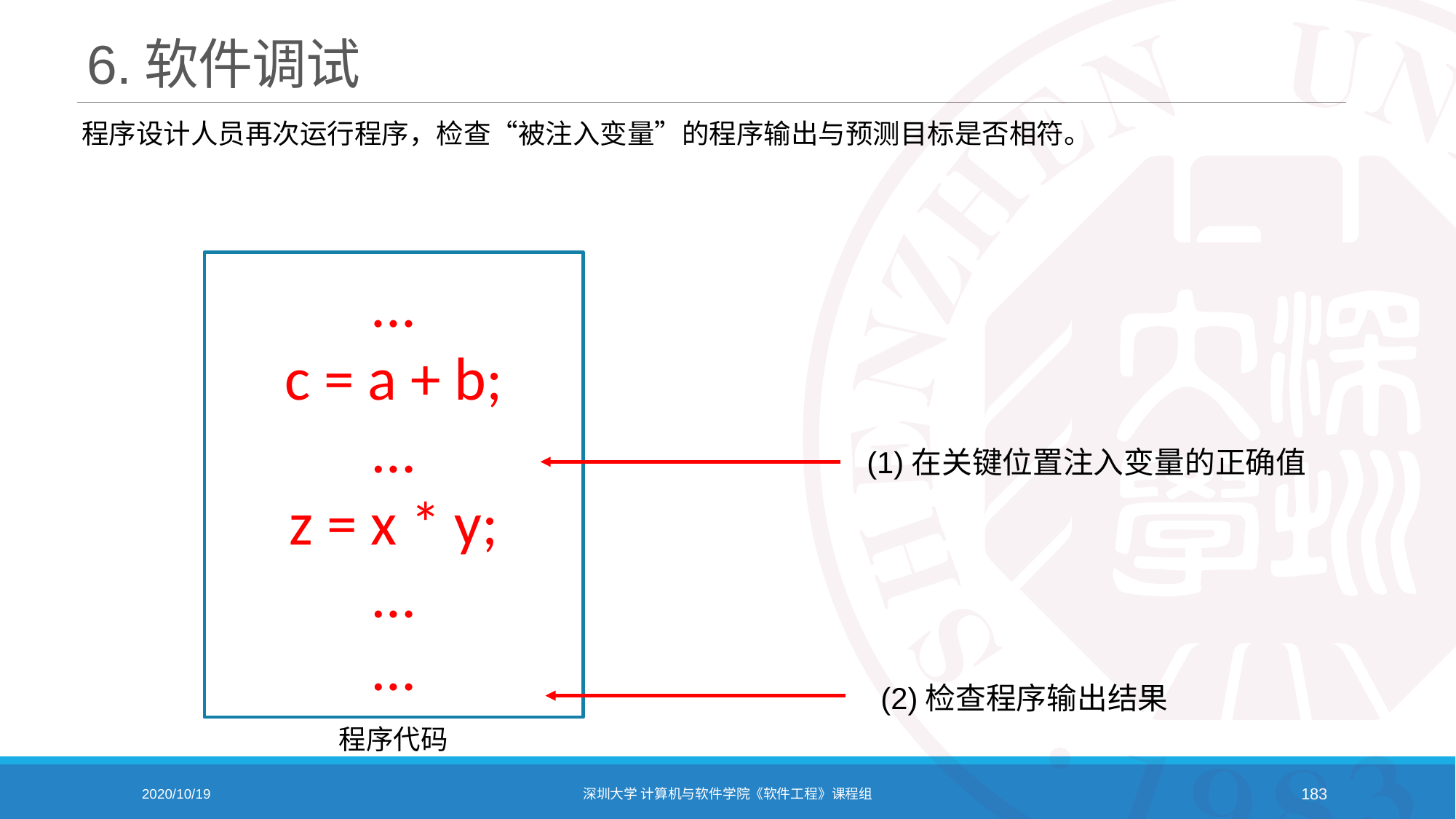

# 6.软件调试
程序设计人员再次运行程序，检查“被注入变量”的程序输出与预测目标是否相符。
...
c = a + b;
…
z = x * y;
…
…
(1)在关键位置注入变量的正确值
(2)检查程序输出结果
程序代码
2020/10/19
深圳大学 计算机与软件学院《软件工程》课程组
183